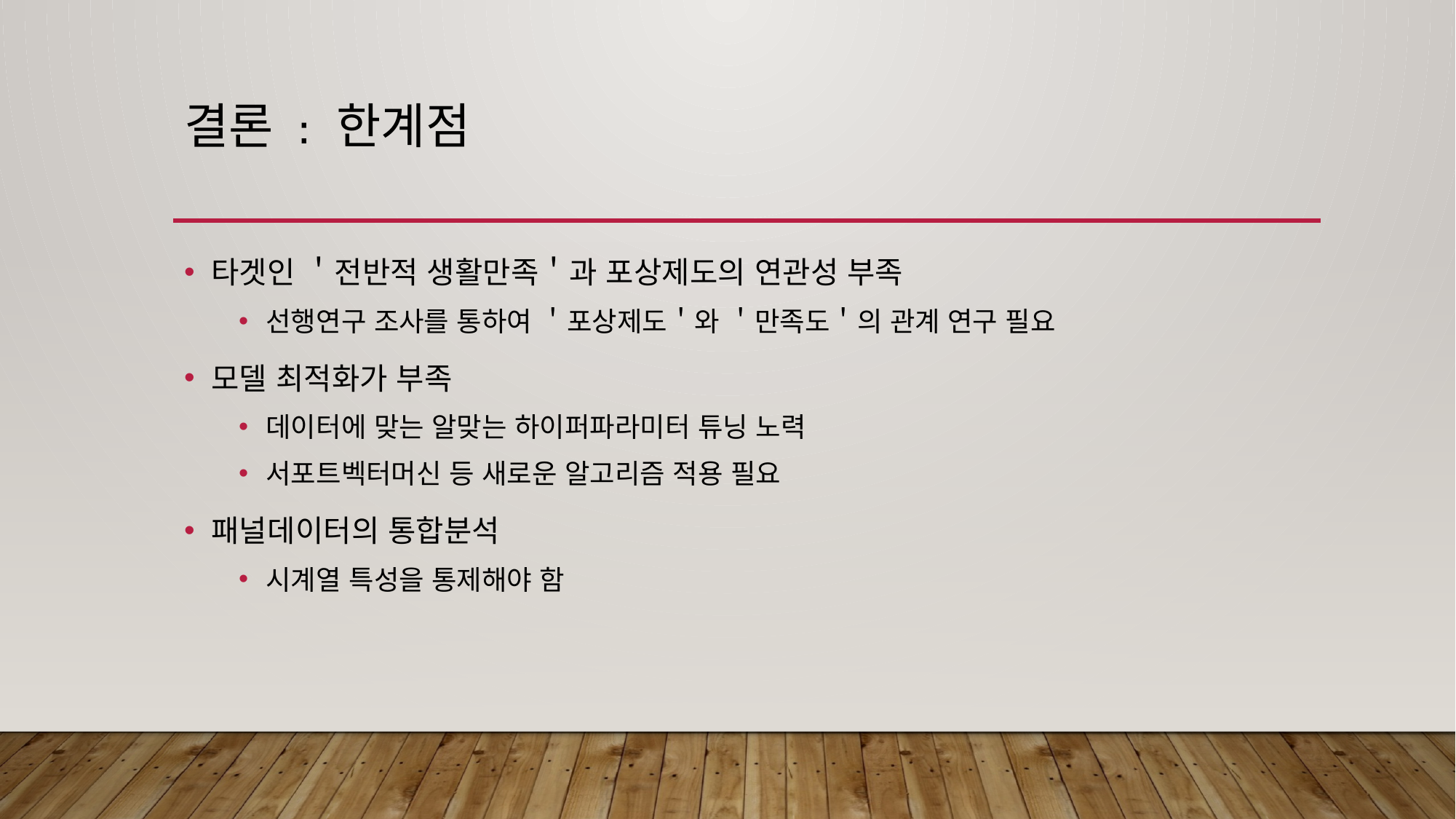

# 결론 : 한계점
타겟인 ＇전반적 생활만족＇과 포상제도의 연관성 부족
선행연구 조사를 통하여 ＇포상제도＇와 ＇만족도＇의 관계 연구 필요
모델 최적화가 부족
데이터에 맞는 알맞는 하이퍼파라미터 튜닝 노력
서포트벡터머신 등 새로운 알고리즘 적용 필요
패널데이터의 통합분석
시계열 특성을 통제해야 함